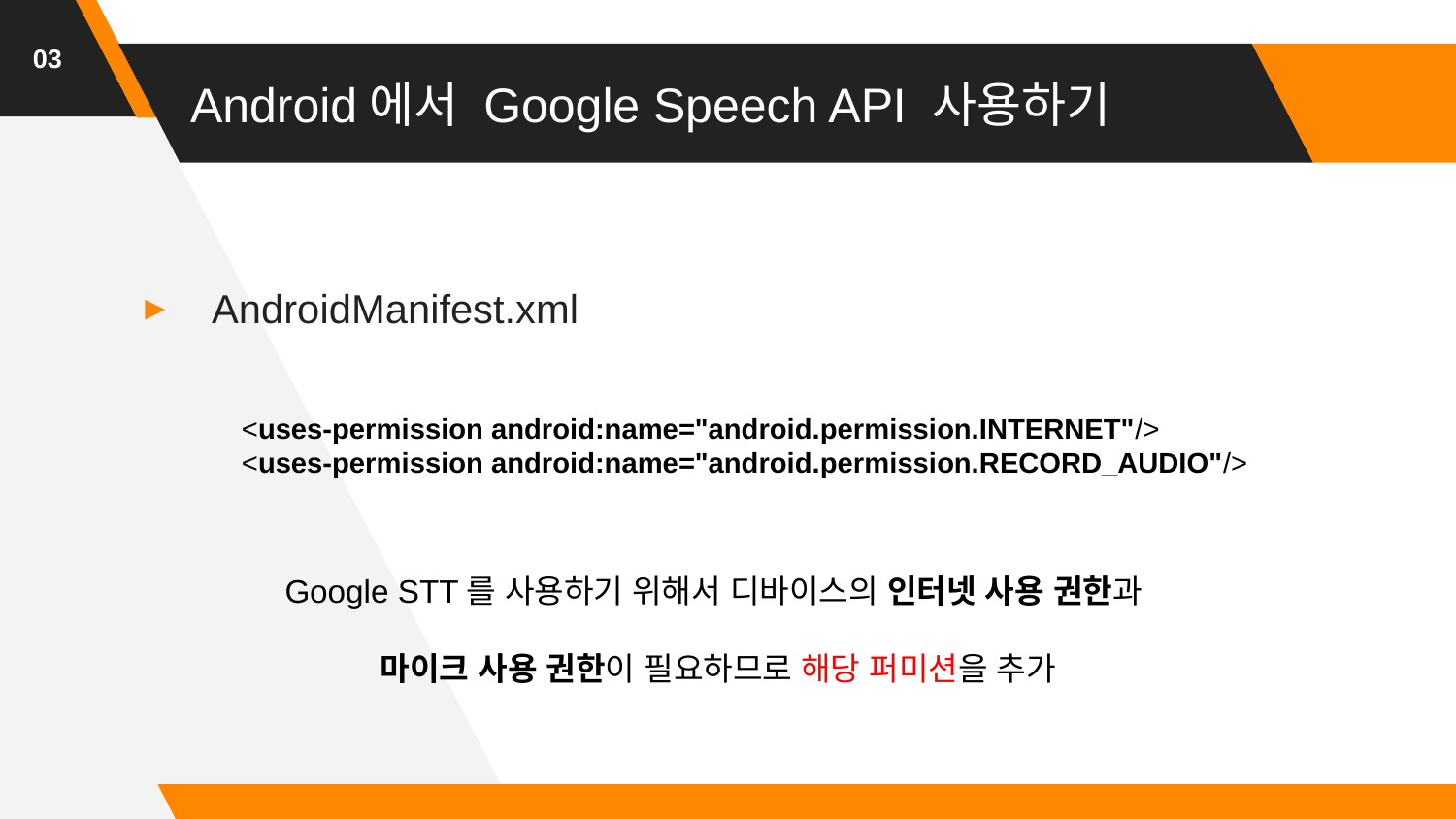

03
# Android에서 Google Speech API 사용하기
AndroidManifest.xml

<uses-permission android:name="android.permission.INTERNET"/>
<uses-permission android:name="android.permission.RECORD_AUDIO"/>

Google STT를 사용하기 위해서 디바이스의 인터넷 사용 권한과
마이크 사용 권한이 필요하므로 해당 퍼미션을 추가